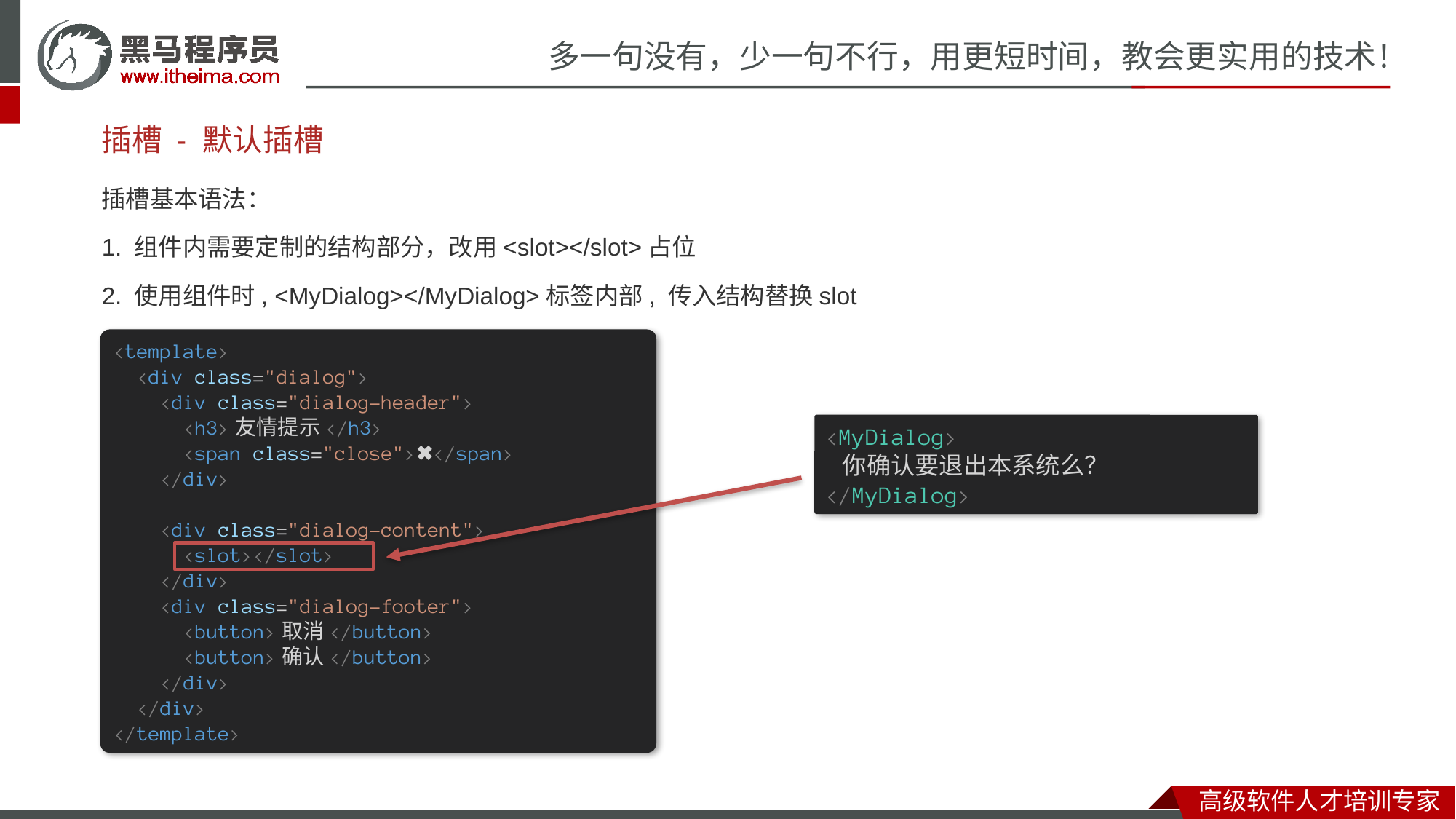

# 插槽 - 默认插槽
插槽基本语法：
1. 组件内需要定制的结构部分，改用<slot></slot>占位
2. 使用组件时, <MyDialog></MyDialog>标签内部, 传入结构替换slot

<template>
  <div class="dialog">
    <div class="dialog-header">
      <h3>友情提示</h3>
      <span class="close">✖️</span>
    </div>
    <div class="dialog-content">
      <slot></slot>
    </div>
    <div class="dialog-footer">
      <button>取消</button>
      <button>确认</button>
    </div>
  </div>
</template>
<MyDialog>
  你确认要退出本系统么？
</MyDialog>